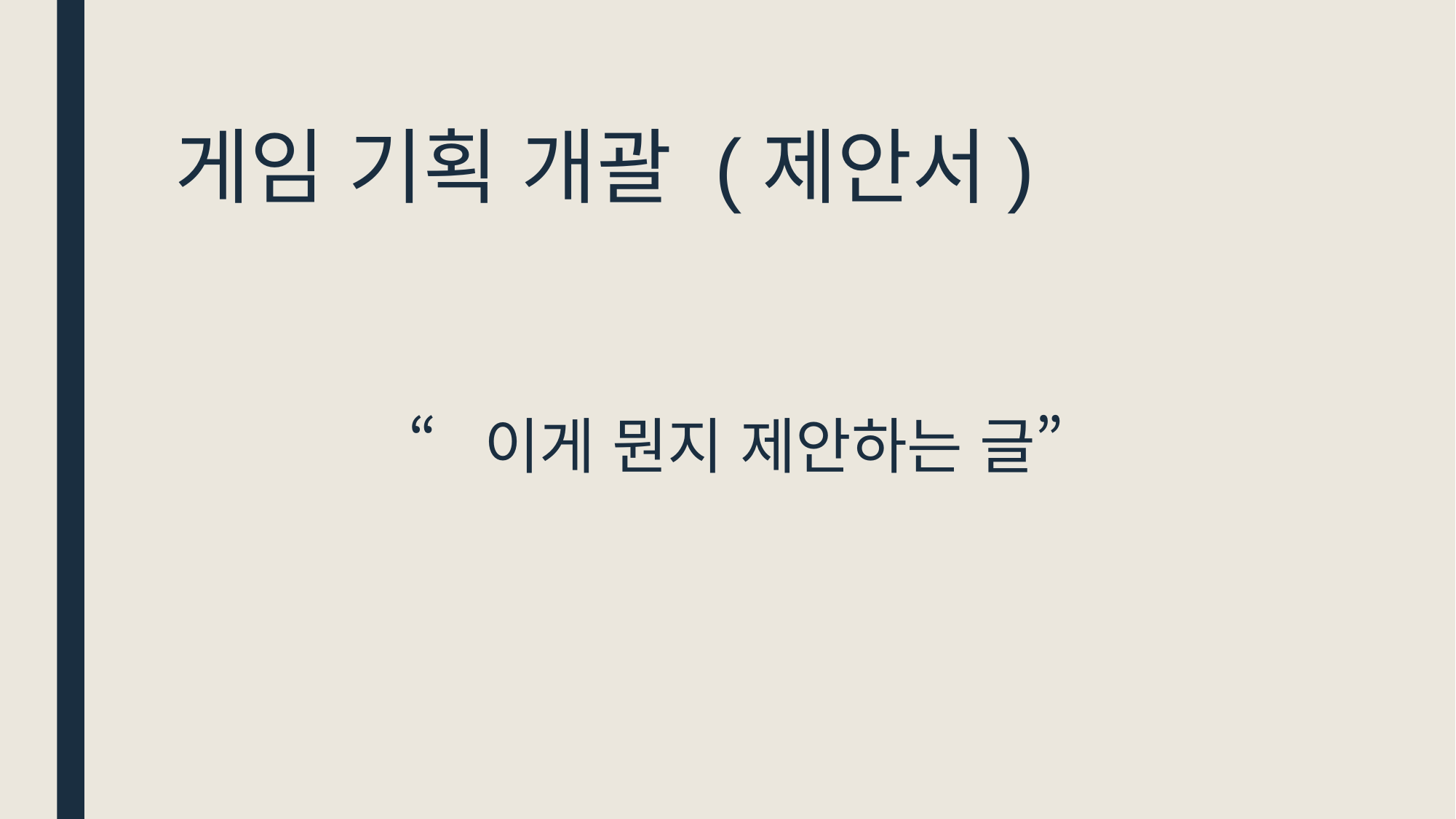

# 게임 기획 개괄 (제안서)

“이게 뭔지 제안하는 글”